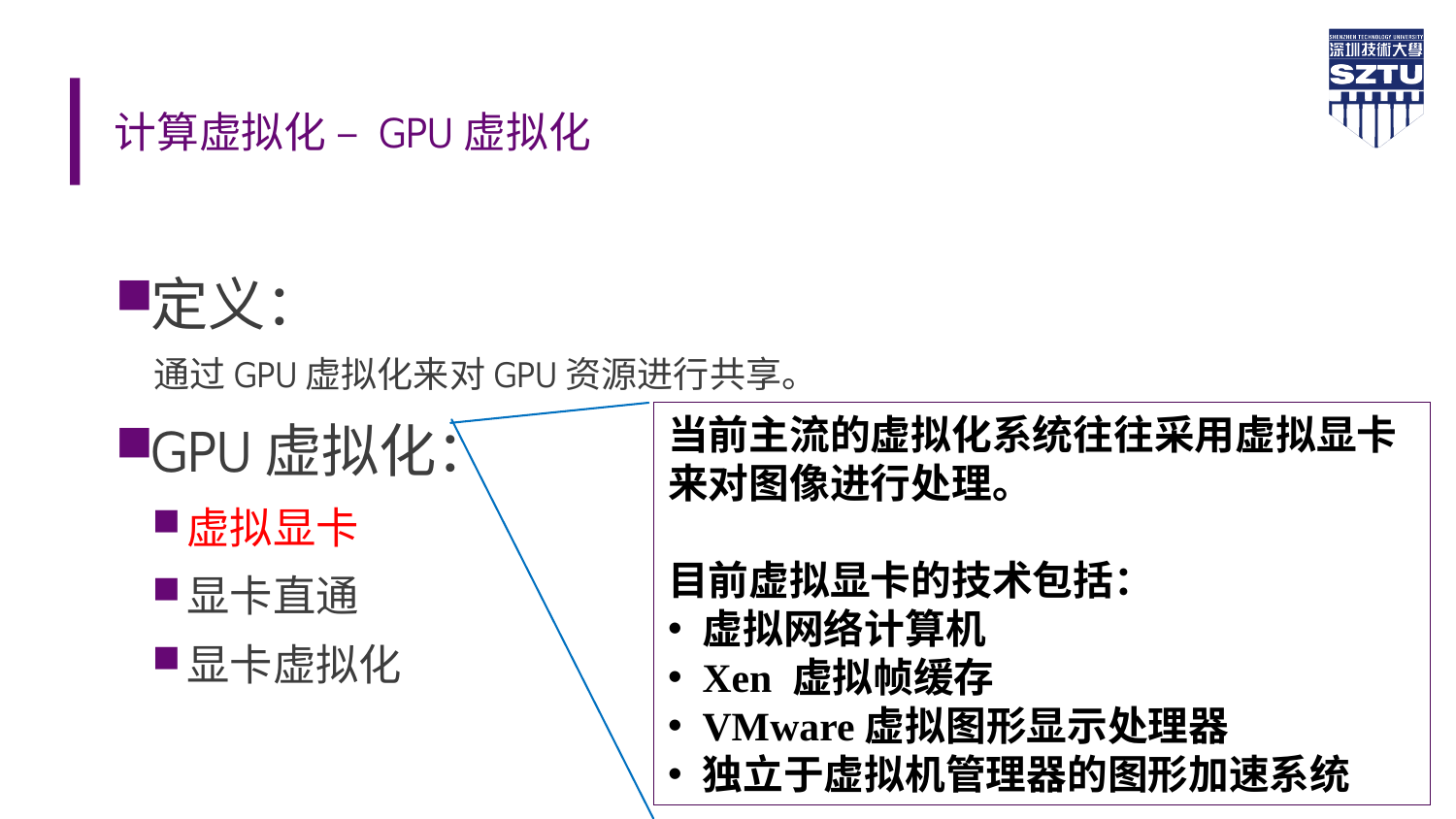

# 计算虚拟化 – GPU虚拟化
定义：
    通过GPU虚拟化来对GPU资源进行共享。
GPU虚拟化：
虚拟显卡
显卡直通
显卡虚拟化
当前主流的虚拟化系统往往采用虚拟显卡来对图像进行处理。

目前虚拟显卡的技术包括：
虚拟网络计算机
Xen 虚拟帧缓存
VMware虚拟图形显示处理器
独立于虚拟机管理器的图形加速系统